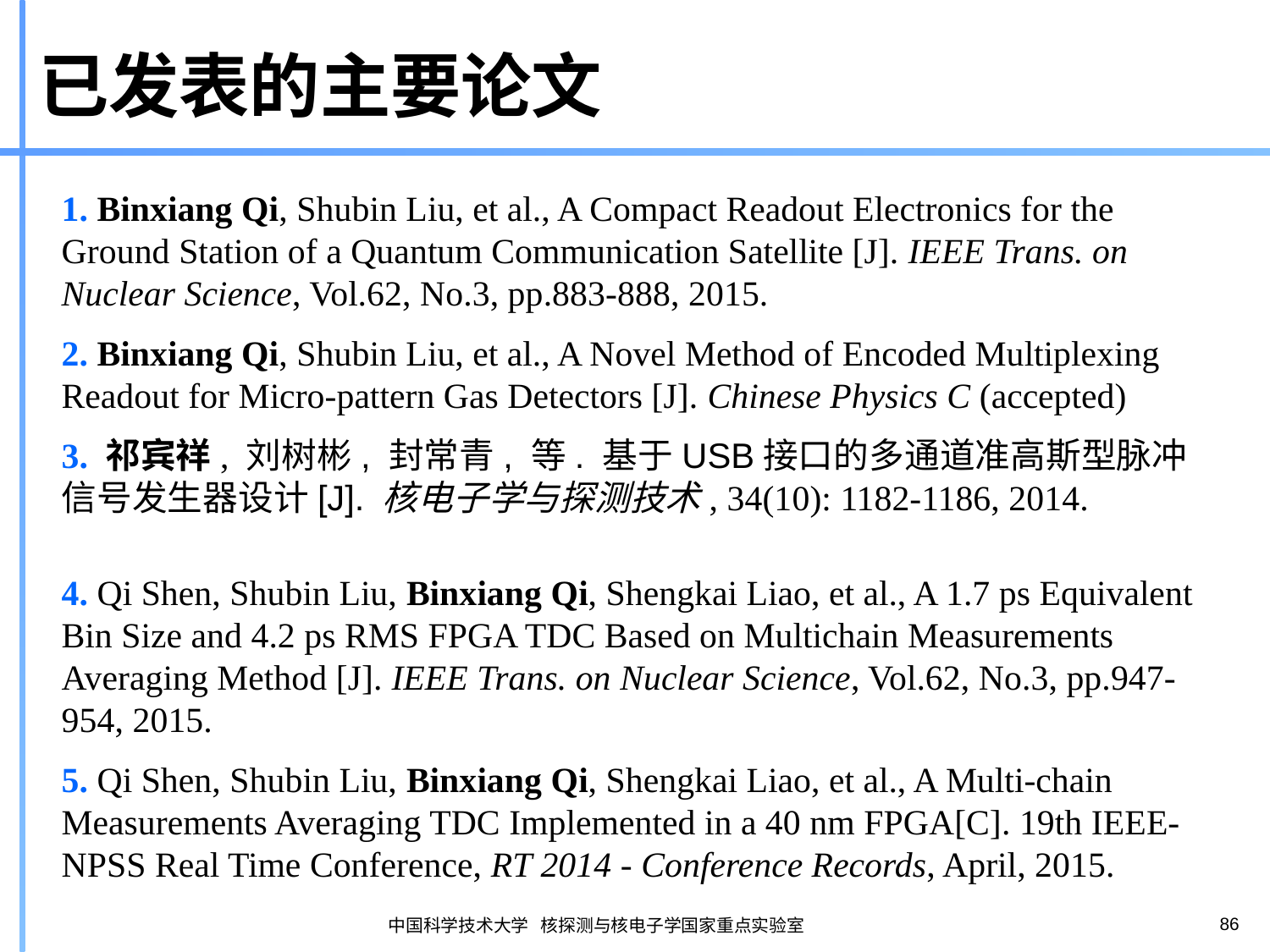

# 已发表的主要论文
1. Binxiang Qi, Shubin Liu, et al., A Compact Readout Electronics for the Ground Station of a Quantum Communication Satellite [J]. IEEE Trans. on Nuclear Science, Vol.62, No.3, pp.883-888, 2015.
2. Binxiang Qi, Shubin Liu, et al., A Novel Method of Encoded Multiplexing Readout for Micro-pattern Gas Detectors [J]. Chinese Physics C (accepted)
3. 祁宾祥, 刘树彬, 封常青, 等. 基于USB接口的多通道准高斯型脉冲信号发生器设计[J]. 核电子学与探测技术, 34(10): 1182-1186, 2014.
4. Qi Shen, Shubin Liu, Binxiang Qi, Shengkai Liao, et al., A 1.7 ps Equivalent Bin Size and 4.2 ps RMS FPGA TDC Based on Multichain Measurements Averaging Method [J]. IEEE Trans. on Nuclear Science, Vol.62, No.3, pp.947-954, 2015.
5. Qi Shen, Shubin Liu, Binxiang Qi, Shengkai Liao, et al., A Multi-chain Measurements Averaging TDC Implemented in a 40 nm FPGA[C]. 19th IEEE-NPSS Real Time Conference, RT 2014 - Conference Records, April, 2015.
86
中国科学技术大学   核探测与核电子学国家重点实验室